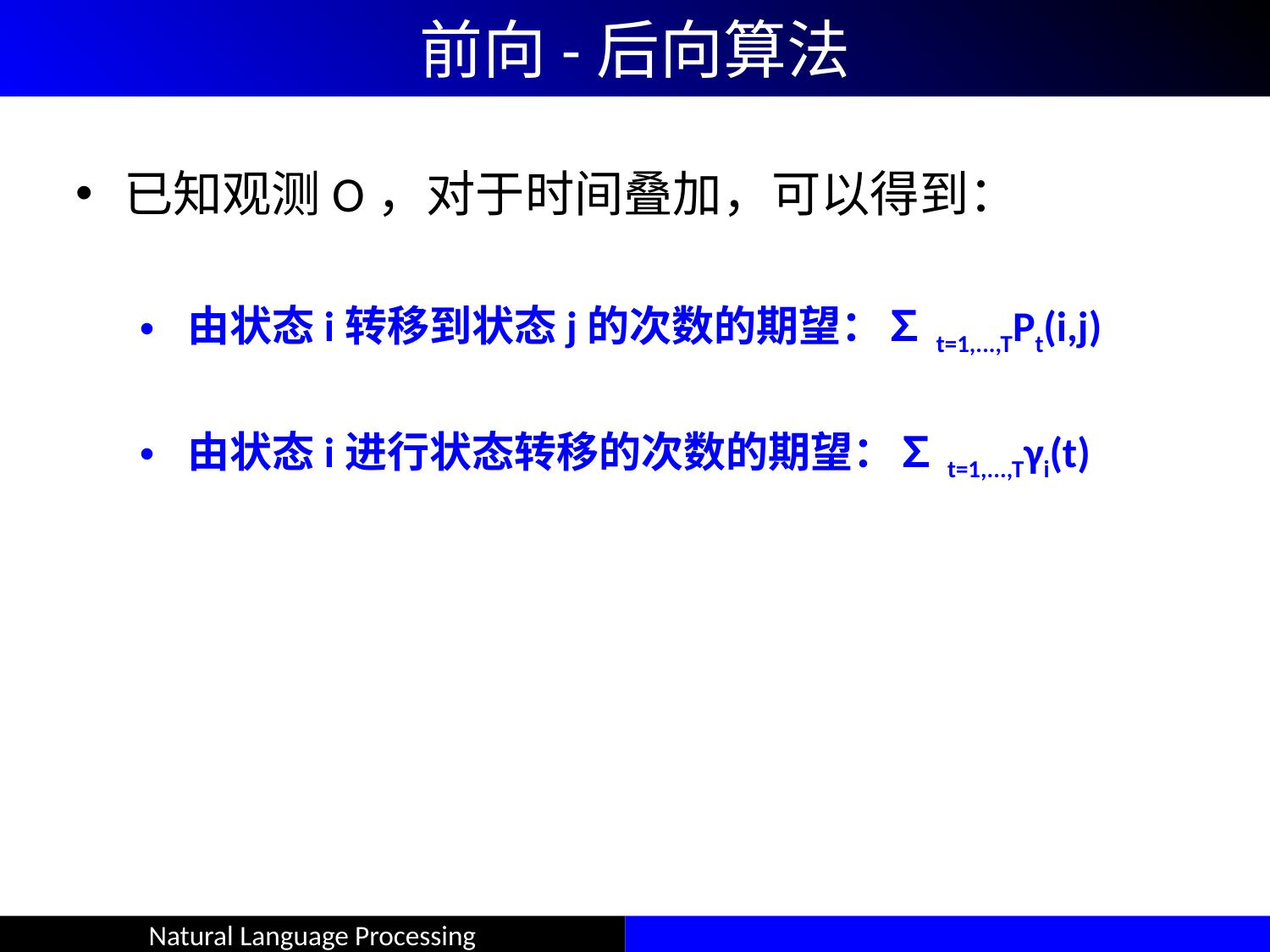

前向-后向算法
已知观测O，对于时间叠加，可以得到：

由状态i转移到状态j的次数的期望：∑t=1,...,TPt(i,j)

由状态i进行状态转移的次数的期望：∑t=1,...,Tγi(t)